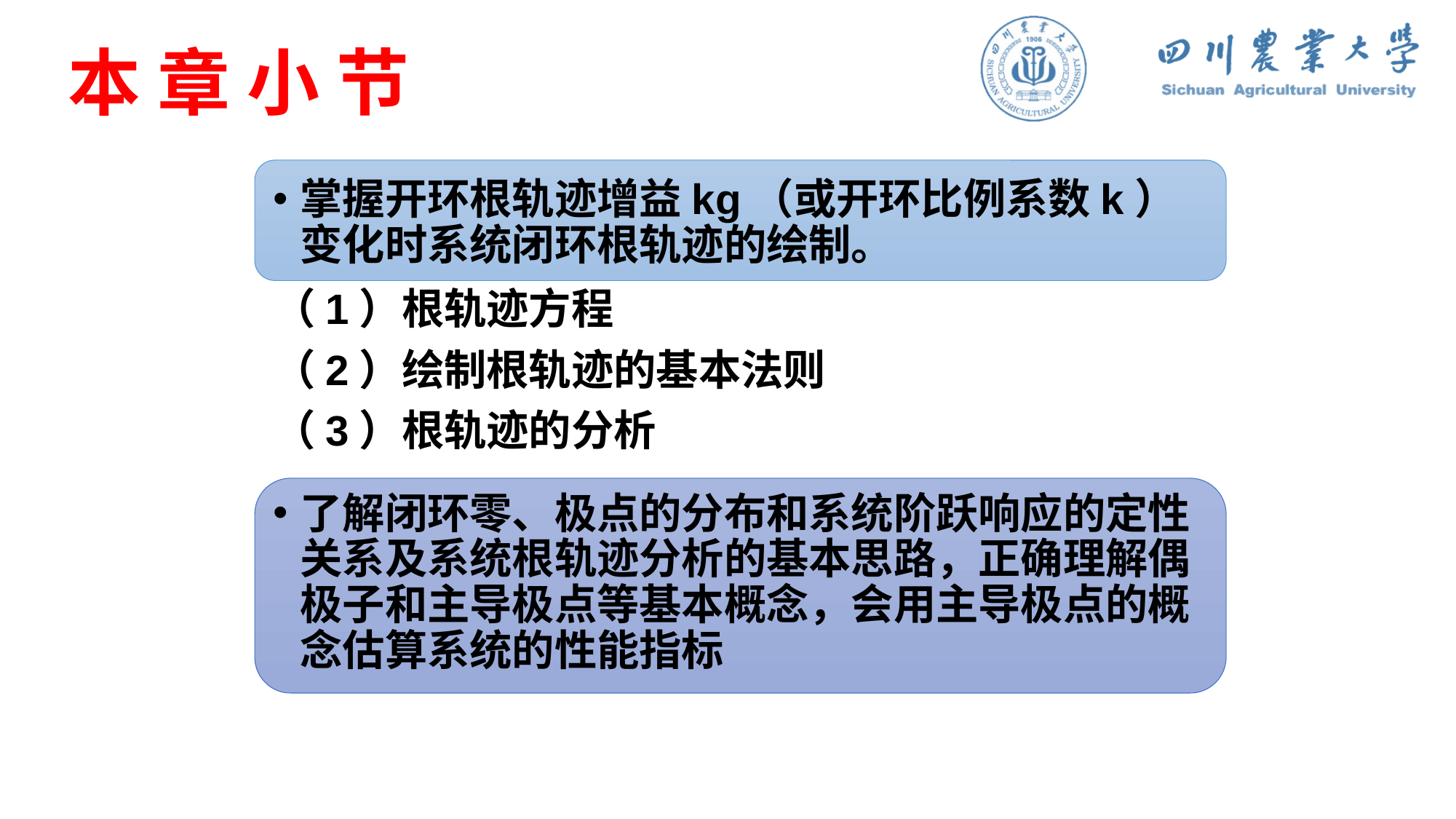

# 本 章 小 节

掌握开环根轨迹增益kg（或开环比例系数k）变化时系统闭环根轨迹的绘制。
（1）根轨迹方程
（2）绘制根轨迹的基本法则
（3）根轨迹的分析
了解闭环零、极点的分布和系统阶跃响应的定性关系及系统根轨迹分析的基本思路，正确理解偶极子和主导极点等基本概念，会用主导极点的概念估算系统的性能指标